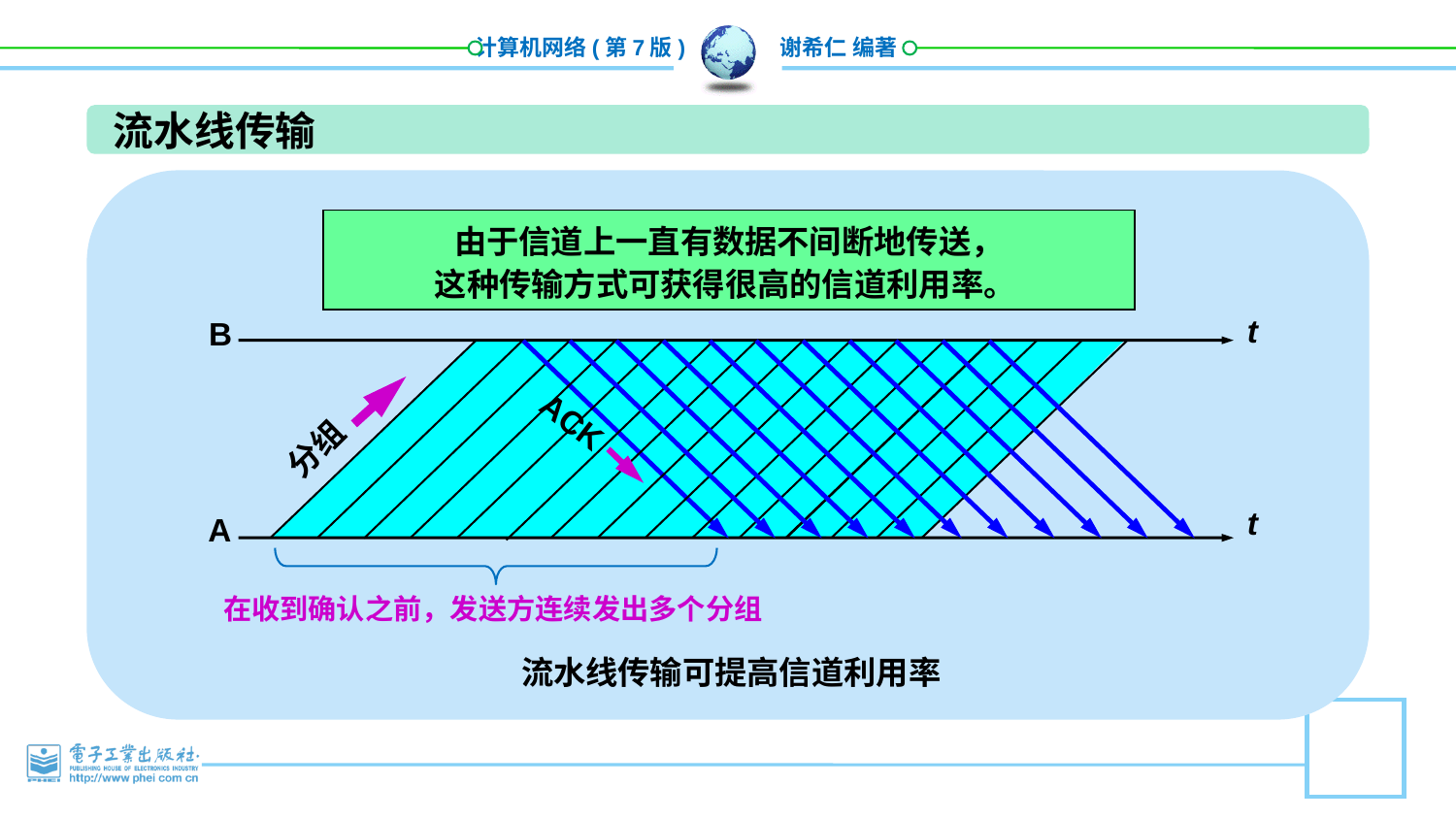

流水线传输

由于信道上一直有数据不间断地传送，
这种传输方式可获得很高的信道利用率。
t
B

ACK
分组

t
A

在收到确认之前，发送方连续发出多个分组
流水线传输可提高信道利用率